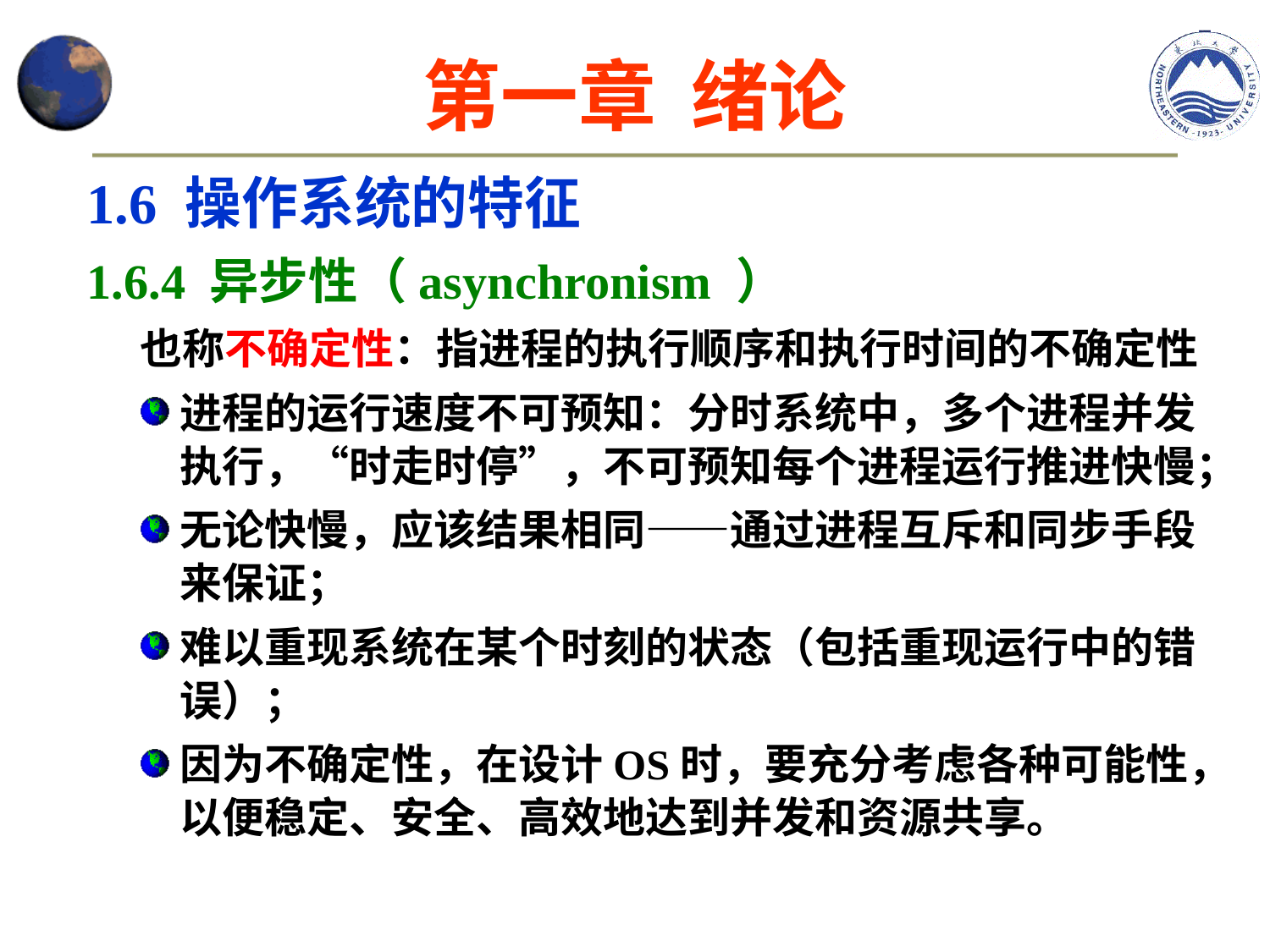

# 第一章  绪论
1.6 操作系统的特征
1.6.4 异步性（asynchronism ）
也称不确定性：指进程的执行顺序和执行时间的不确定性
进程的运行速度不可预知：分时系统中，多个进程并发执行，“时走时停”，不可预知每个进程运行推进快慢；
无论快慢，应该结果相同——通过进程互斥和同步手段来保证；
难以重现系统在某个时刻的状态（包括重现运行中的错误）；
因为不确定性，在设计OS时，要充分考虑各种可能性，以便稳定、安全、高效地达到并发和资源共享。